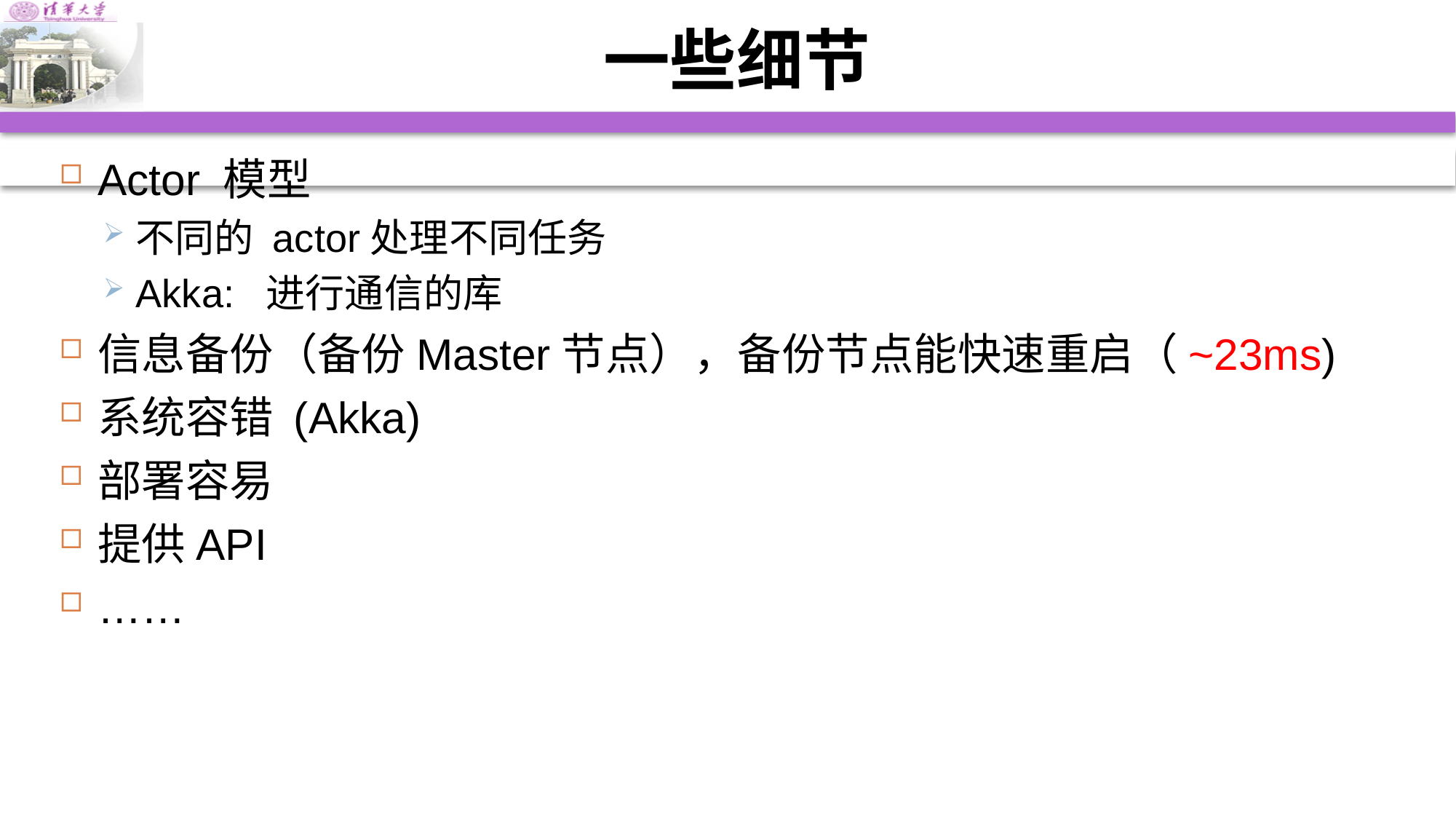

# 一些细节
Actor 模型
不同的 actor处理不同任务
Akka:  进行通信的库
信息备份（备份Master节点），备份节点能快速重启（~23ms)
系统容错 (Akka)
部署容易
提供API
……